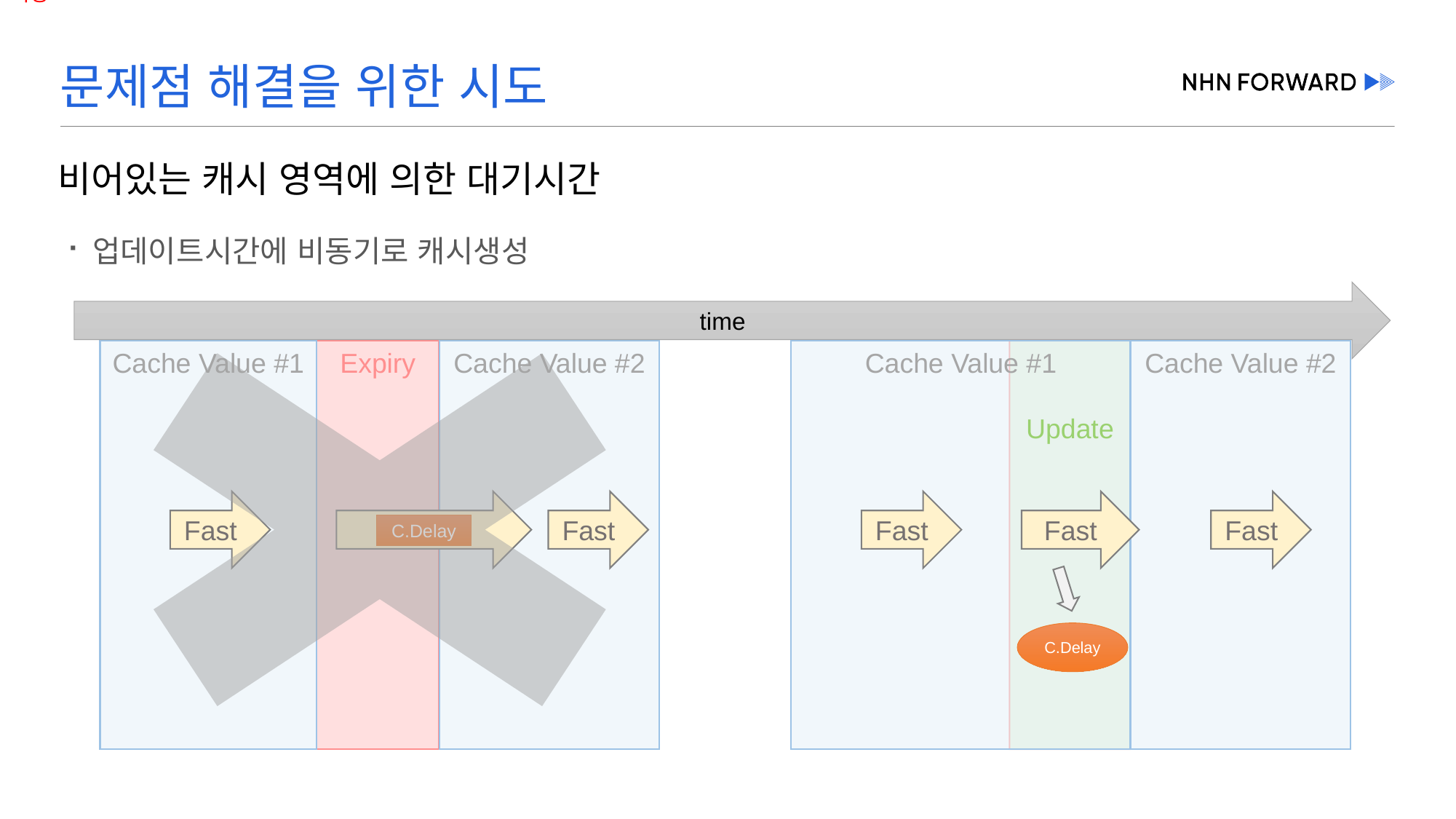

# 문제점 해결을 위한 시도
비어있는 캐시 영역에 의한 대기시간
업데이트시간에 비동기로 캐시생성
time

Cache Value #1
Cache Value #2

Update
Fast
Fast
C.Delay

Fast
Cache Value #1
Expiry
Cache Value #2
Fast

C.Delay
Fast